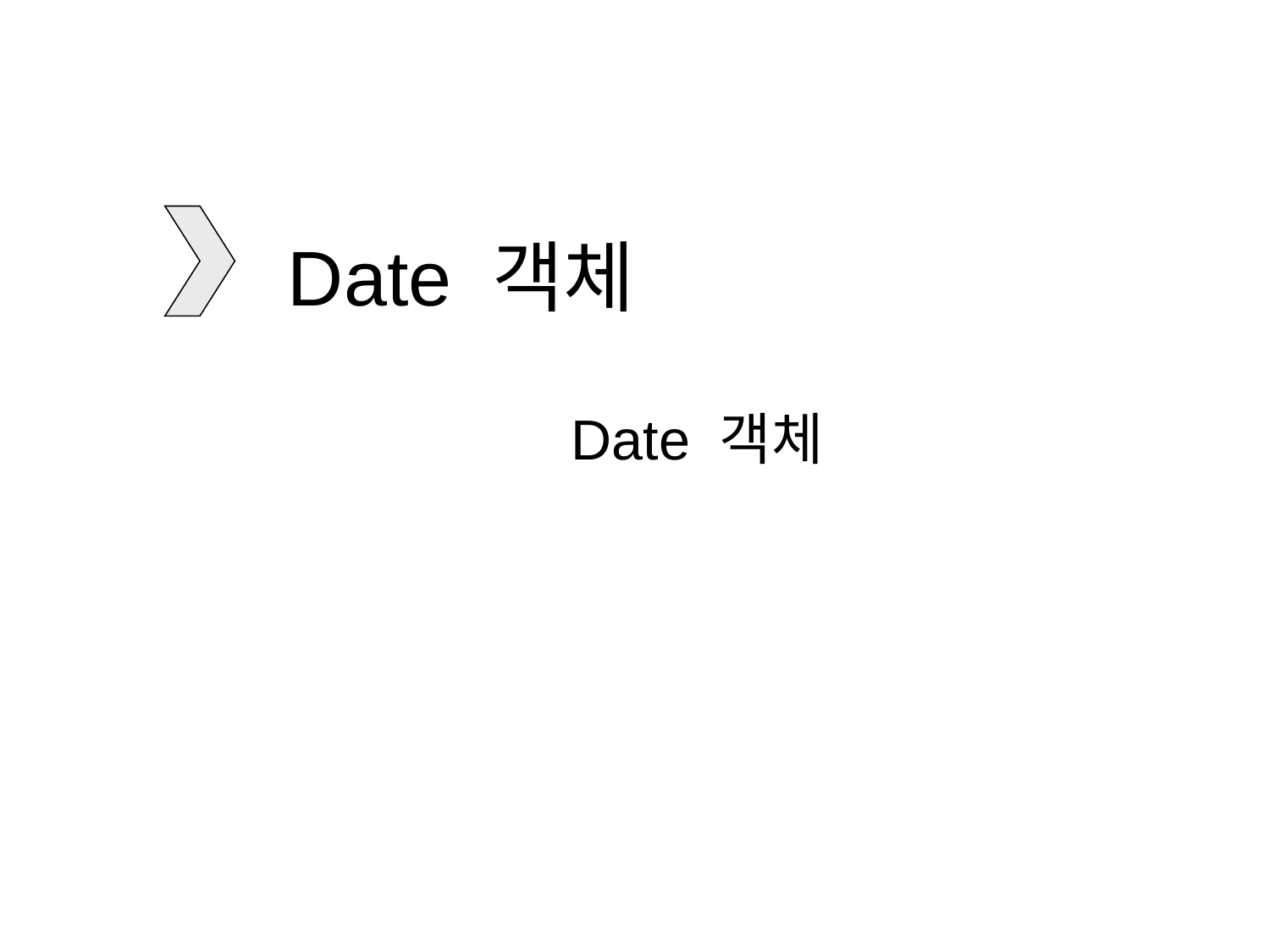

# Date 객체
Date 객체
Date 객체
Array 객체